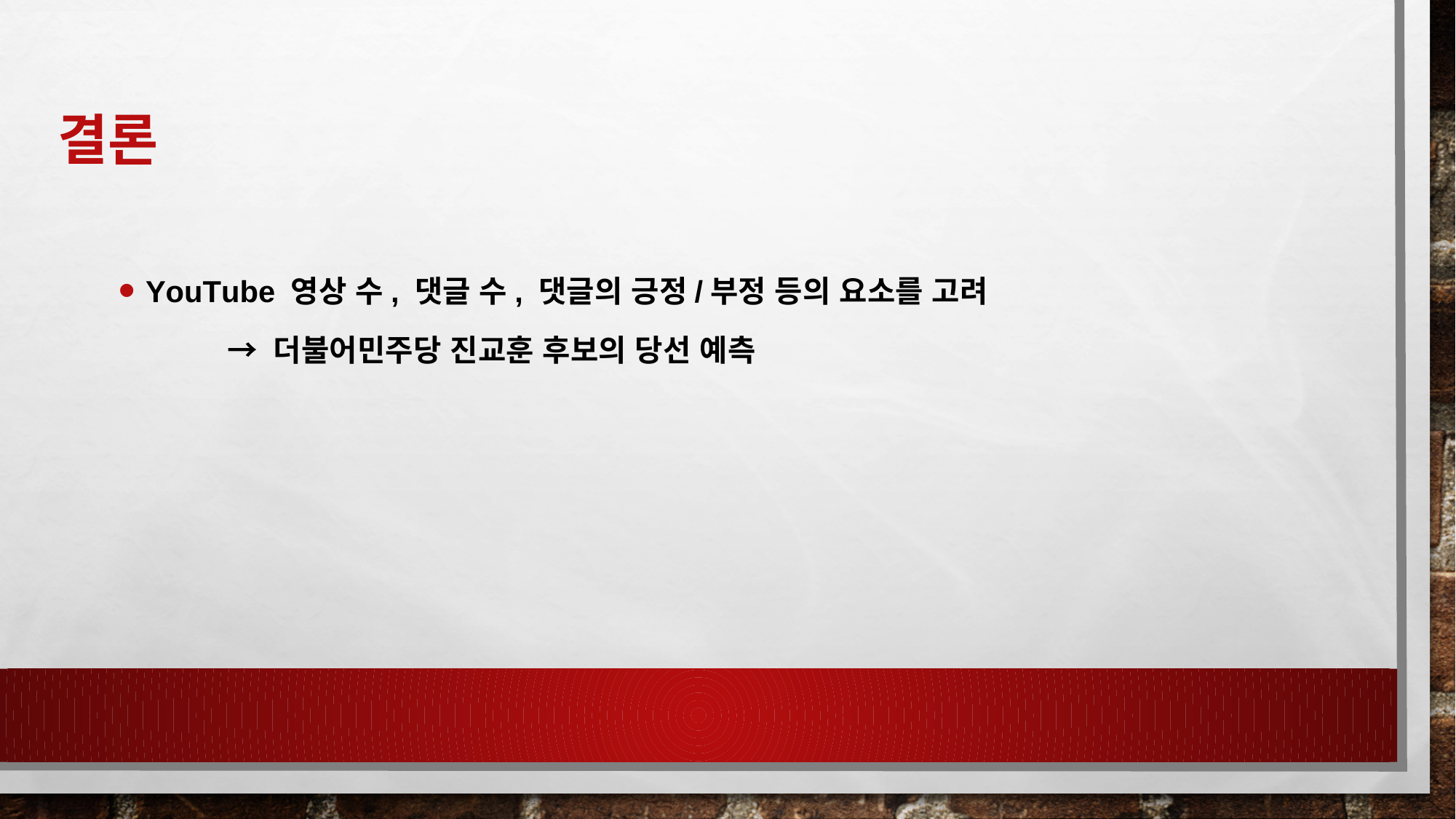

# 결론
YouTube 영상 수, 댓글 수, 댓글의 긍정/부정 등의 요소를 고려
	→ 더불어민주당 진교훈 후보의 당선 예측